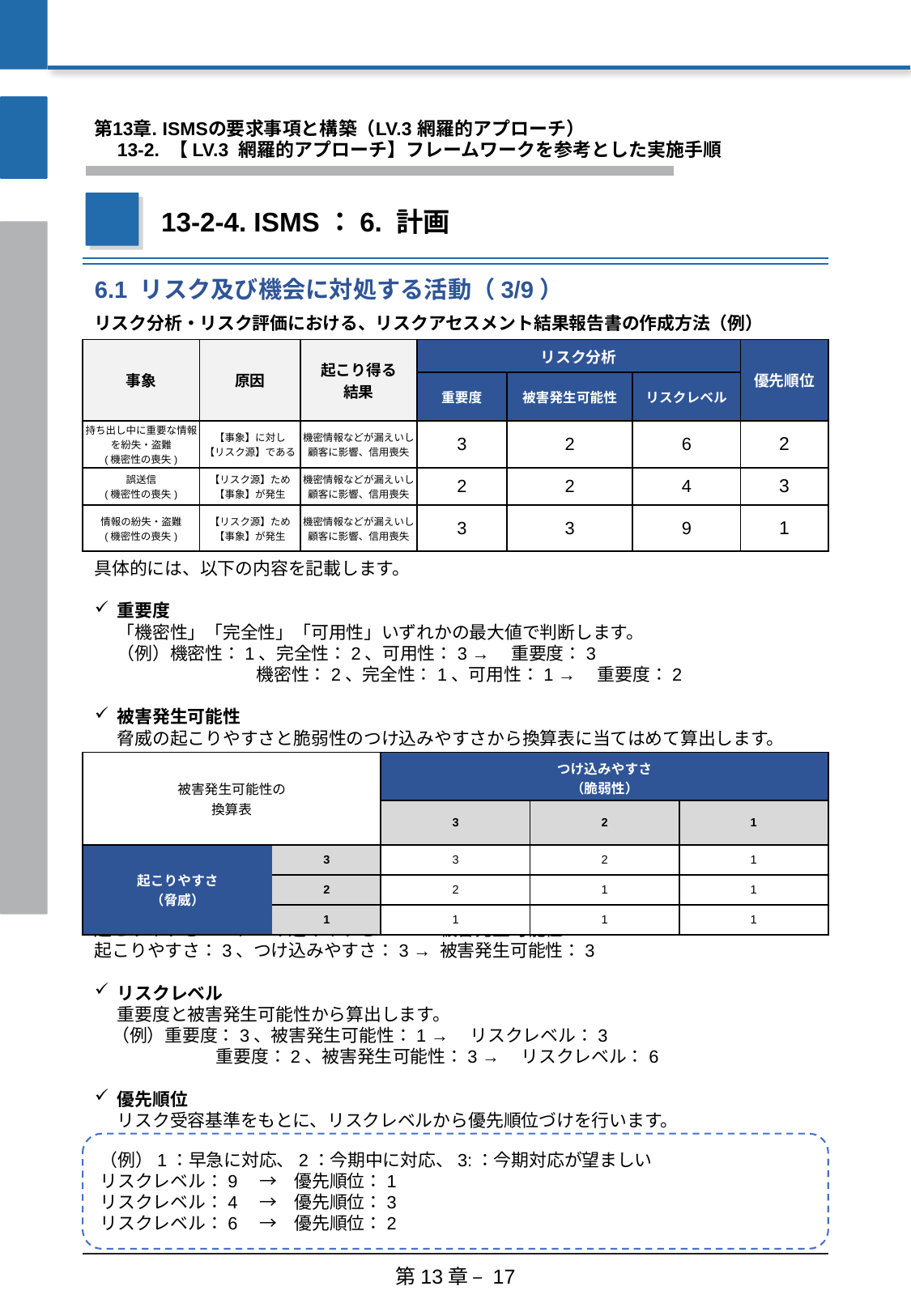

第13章. ISMSの要求事項と構築（LV.3 網羅的アプローチ）
　13-2. 【LV.3 網羅的アプローチ】フレームワークを参考とした実施手順
13-2-4. ISMS：6. 計画
6.1 リスク及び機会に対処する活動（3/9）
リスク分析・リスク評価における、リスクアセスメント結果報告書の作成方法（例）
| 事象 | 原因 | 起こり得る 結果 | リスク分析 |  |  | 優先順位 |
| --- | --- | --- | --- | --- | --- | --- |
|  |  |  | 重要度 | 被害発生可能性 | リスクレベル |  |
| 持ち出し中に重要な情報を紛失・盗難 (機密性の喪失) | 【事象】に対し 【リスク源】である | 機密情報などが漏えいし顧客に影響、信用喪失 | 3 | 2 | 6 | 2 |
| 誤送信 (機密性の喪失) | 【リスク源】ため 【事象】が発生 | 機密情報などが漏えいし顧客に影響、信用喪失 | 2 | 2 | 4 | 3 |
| 情報の紛失・盗難 (機密性の喪失) | 【リスク源】ため 【事象】が発生 | 機密情報などが漏えいし顧客に影響、信用喪失 | 3 | 3 | 9 | 1 |
具体的には、以下の内容を記載します。

重要度
「機密性」「完全性」「可用性」いずれかの最大値で判断します。
（例）機密性：1、完全性：2、可用性：3 →　重要度：3
	　機密性：2、完全性：1、可用性：1 →　重要度：2

被害発生可能性
脅威の起こりやすさと脆弱性のつけ込みやすさから換算表に当てはめて算出します。

起こりやすさ：2、つけ込みやすさ：1 → 被害発生可能性：1
起こりやすさ：3、つけ込みやすさ：3 → 被害発生可能性：3

リスクレベル
重要度と被害発生可能性から算出します。
　（例）重要度：3、被害発生可能性：1 →　リスクレベル：3
	重要度：2、被害発生可能性：3 →　リスクレベル：6

優先順位
リスク受容基準をもとに、リスクレベルから優先順位づけを行います。
| 被害発生可能性の 換算表 |  | つけ込みやすさ （脆弱性） |  |  |
| --- | --- | --- | --- | --- |
|  |  | 3 | 2 | 1 |
| 起こりやすさ （脅威） | 3 | 3 | 2 | 1 |
|  | 2 | 2 | 1 | 1 |
|  | 1 | 1 | 1 | 1 |
（例）1：早急に対応、2：今期中に対応、3:：今期対応が望ましい
リスクレベル：9　→　優先順位：1
リスクレベル：4　→　優先順位：3
リスクレベル：6　→　優先順位：2
第13章 – 17